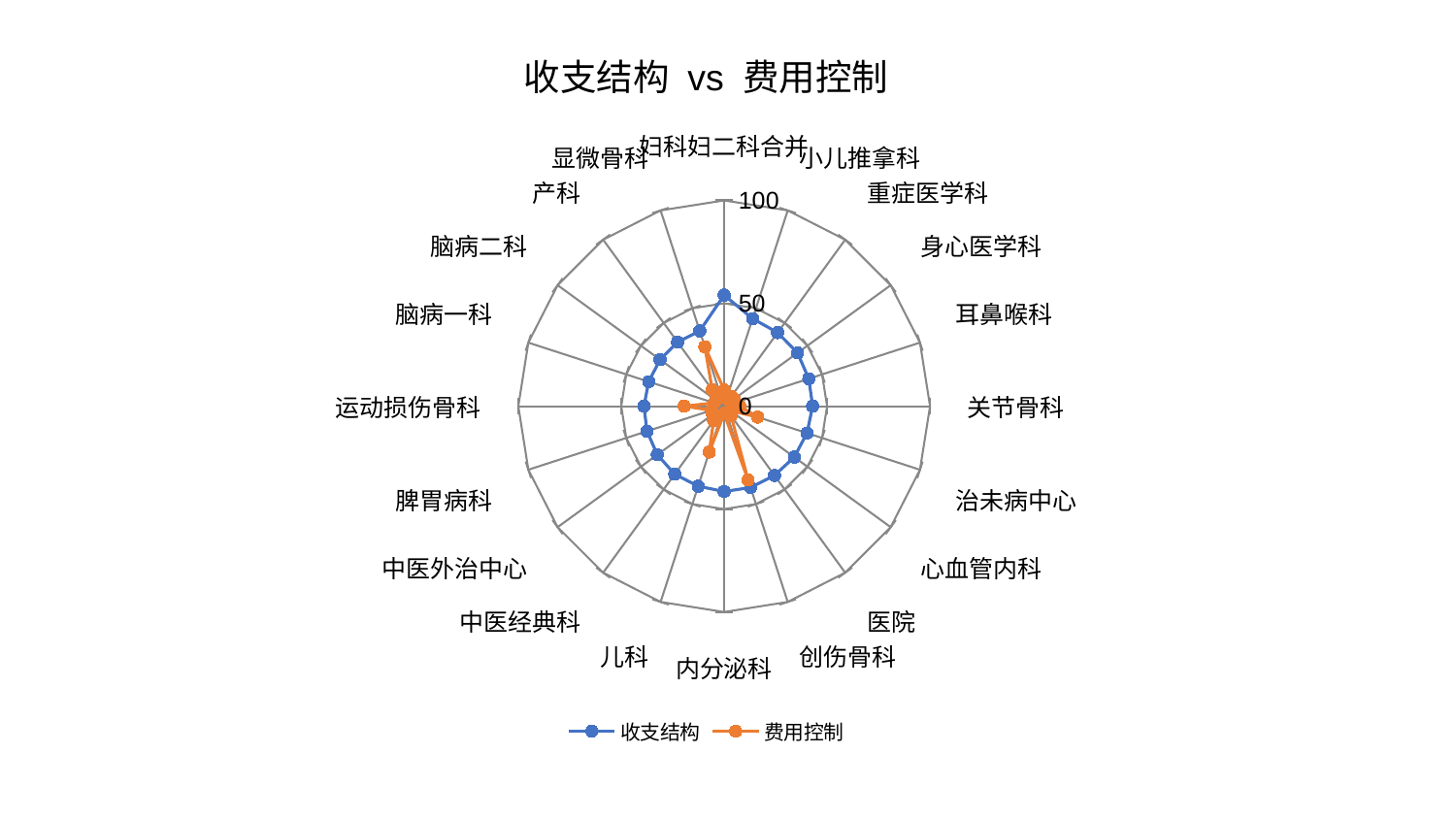

### Chart: 收支结构 vs 费用控制

| Category | 收支结构 | 费用控制 |
|---|---|---|
| 妇科妇二科合并 | 53.965259500618735 | 7.8993717290764955 |
| 小儿推拿科 | 44.73159018855914 | 4.080620277608528 |
| 重症医学科 | 44.193578362026415 | 5.863050636282754 |
| 身心医学科 | 44.08092399198063 | 6.055839122680888 |
| 耳鼻喉科 | 43.2307289327736 | 3.553263172211312 |
| 关节骨科 | 42.98663451443033 | 7.6145196896804475 |
| 治未病中心 | 42.305241423049345 | 17.12032913448134 |
| 心血管内科 | 42.10856699874219 | 3.730971666493434 |
| 医院 | 41.59504062083707 | 5.641770790725117 |
| 创伤骨科 | 41.549373416805224 | 37.67994119086728 |
| 内分泌科 | 41.45495771172727 | 3.5713585522019278 |
| 儿科 | 40.87439843020232 | 23.457267490493503 |
| 中医经典科 | 40.85031834790607 | 8.69393733948702 |
| 中医外治中心 | 40.14080837195274 | 6.959662629083243 |
| 脾胃病科 | 39.406028243418625 | 6.405437445144388 |
| 运动损伤骨科 | 38.978751553692746 | 19.435782743508373 |
| 脑病一科 | 38.54721010770098 | 5.02387546484735 |
| 脑病二科 | 38.51169149685639 | 4.971896382182092 |
| 产科 | 38.500405834900135 | 9.794328520663568 |
| 显微骨科 | 38.45092415999363 | 30.3636859700249 |
71